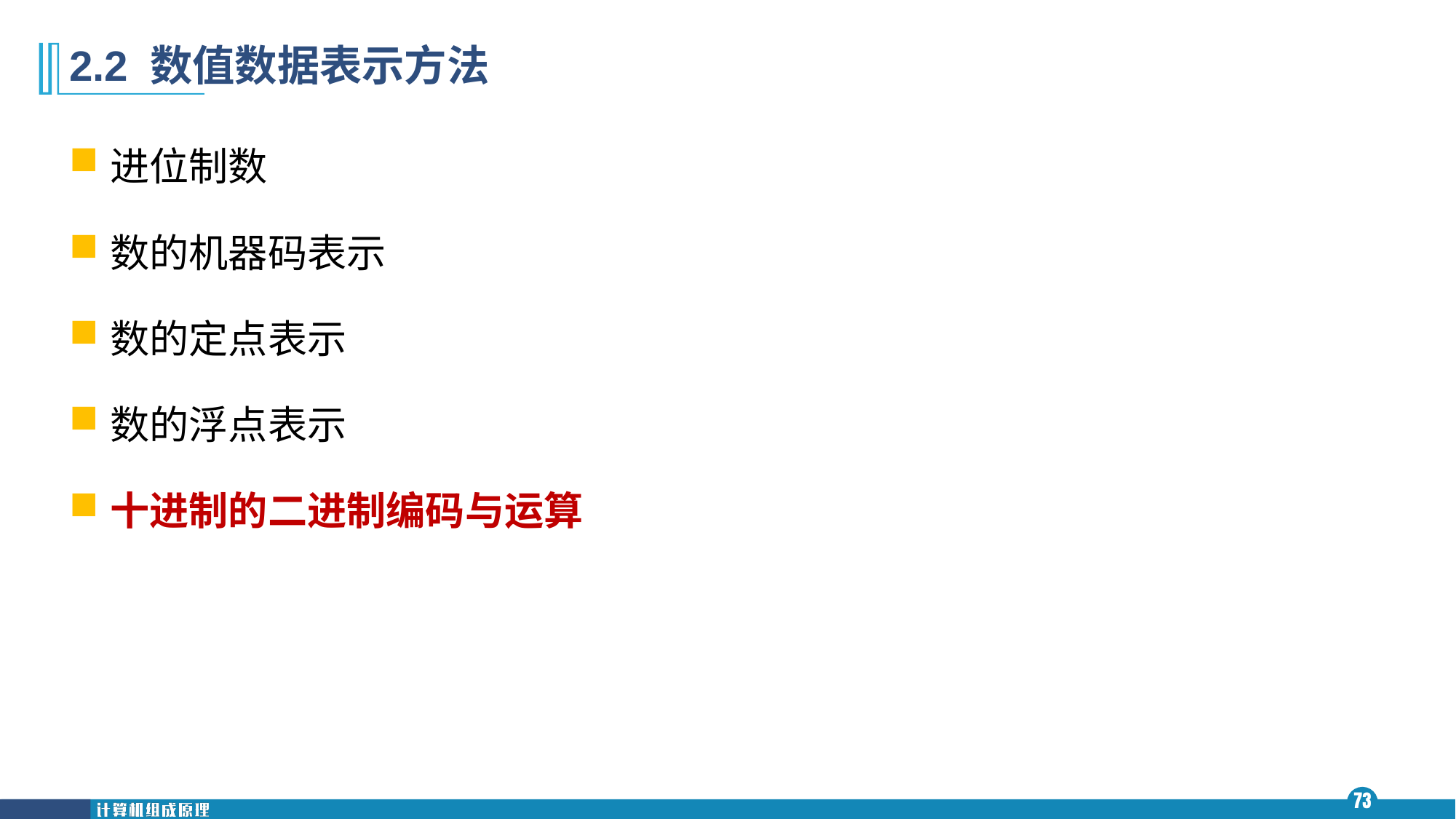

# 2.2 数值数据表示方法
进位制数
数的机器码表示
数的定点表示
数的浮点表示
十进制的二进制编码与运算